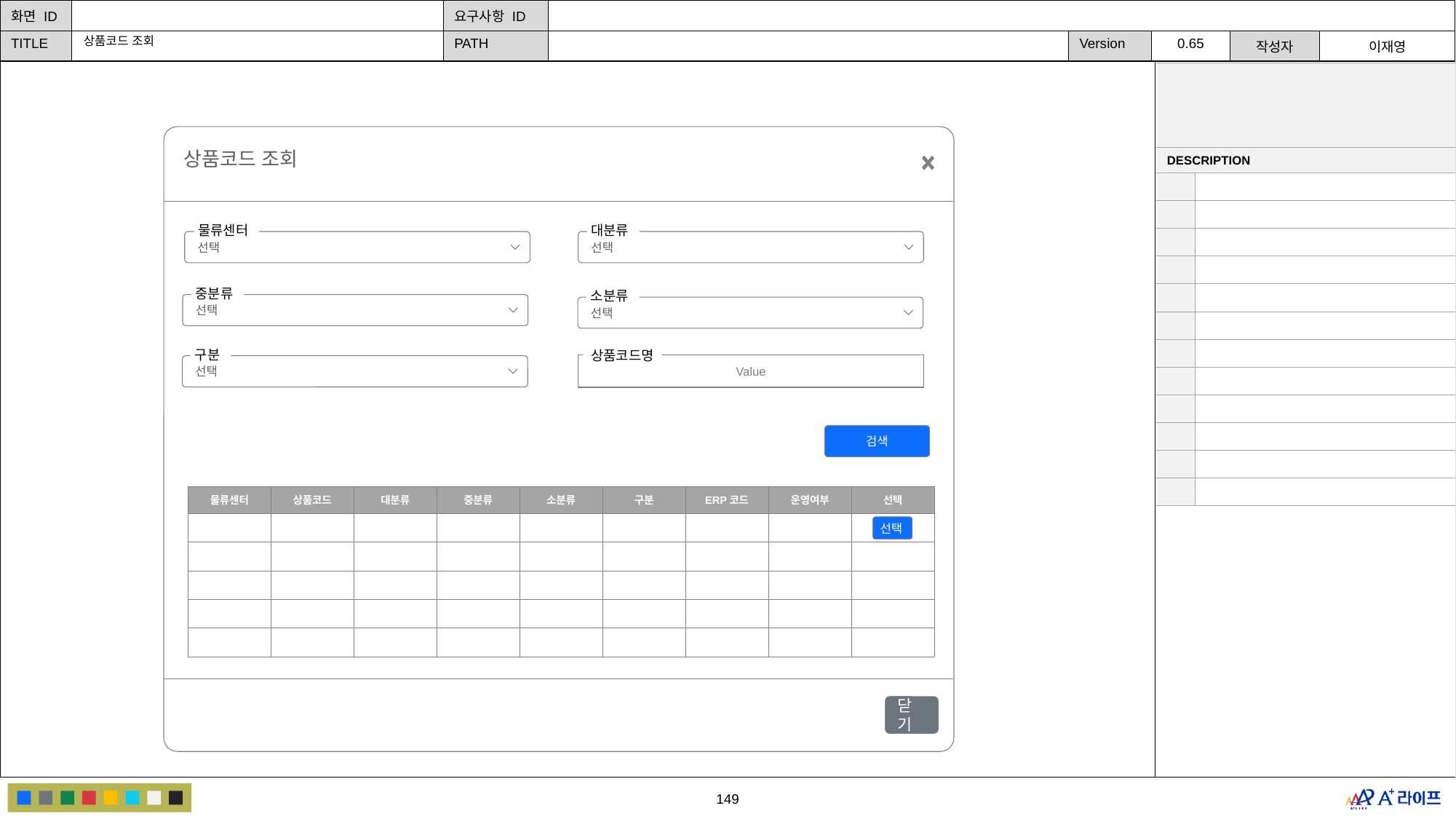

상품코드 조회
|  |  |
| --- | --- |
| DESCRIPTION |  |
|  |  |
|  |  |
|  |  |
|  |  |
|  |  |
|  |  |
|  |  |
|  |  |
|  |  |
|  |  |
|  |  |
|  |  |
상품코드 조회

물류센터
선택

대분류
선택

중분류
선택

소분류
선택

구분
선택

상품코드명
Value
검색
| 물류센터 | 상품코드 | 대분류 | 중분류 | 소분류 | 구분 | ERP코드 | 운영여부 | 선택 |
| --- | --- | --- | --- | --- | --- | --- | --- | --- |
|  |  |  |  |  |  |  |  |  |
|  |  |  |  |  |  |  |  |  |
|  |  |  |  |  |  |  |  |  |
|  |  |  |  |  |  |  |  |  |
|  |  |  |  |  |  |  |  |  |
선택

닫기